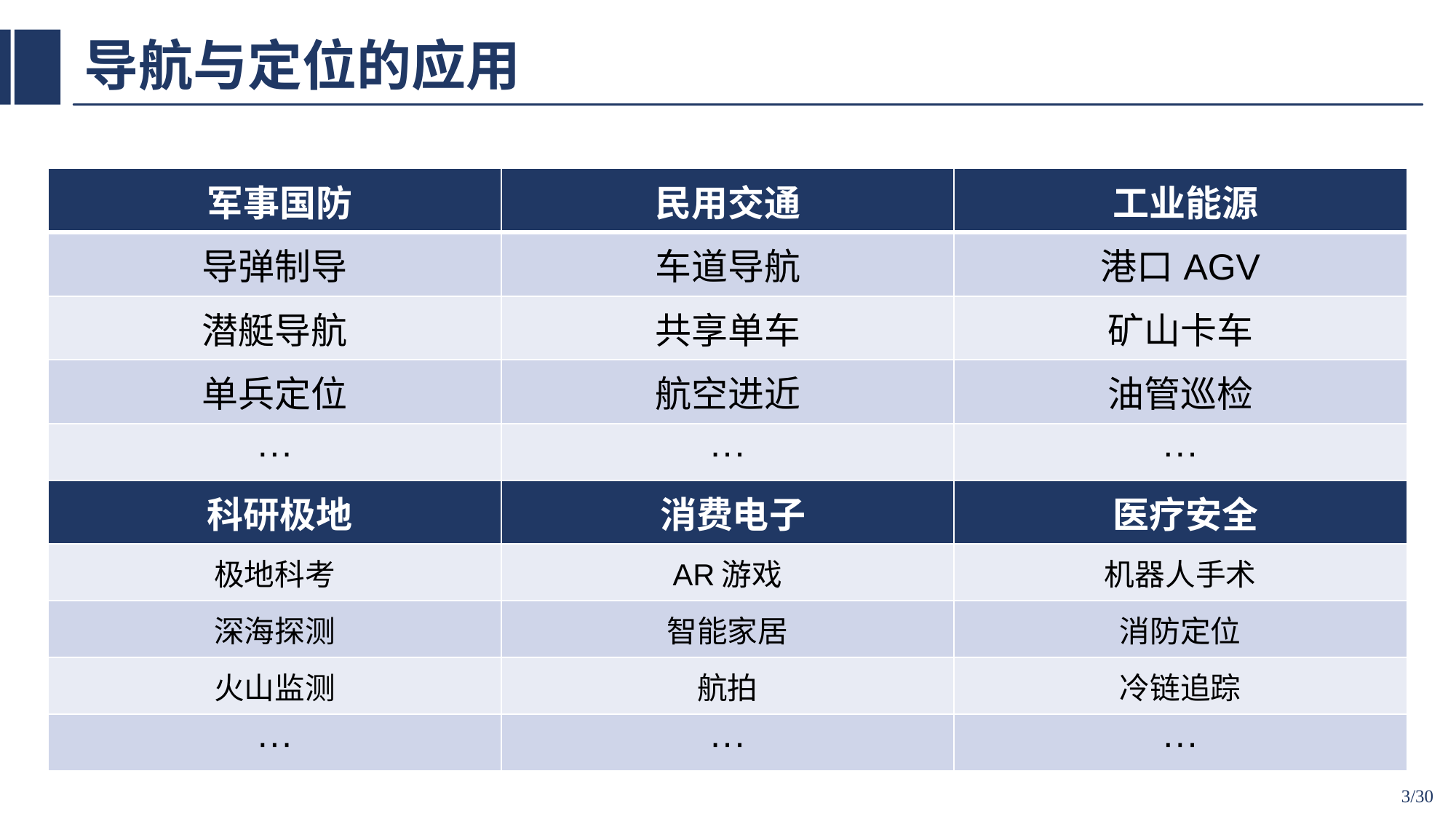

# 导航与定位的应用

| ​​军事国防 | 民用交通 | ​​工业能源​ |
| --- | --- | --- |
| 导弹制导 | 车道导航 | 港口AGV |
| 潜艇导航 | 共享单车 | 矿山卡车 |
| 单兵定位 | 航空进近 | 油管巡检 |
| ··· | ··· | ··· |
| ​​科研极地​ | ​​消费电子​ | ​​医疗安全 |
| 极地科考 | AR游戏 | 机器人手术 |
| 深海探测 | 智能家居 | 消防定位 |
| 火山监测 | 航拍 | 冷链追踪 |
| ··· | ··· | ··· |
3/30